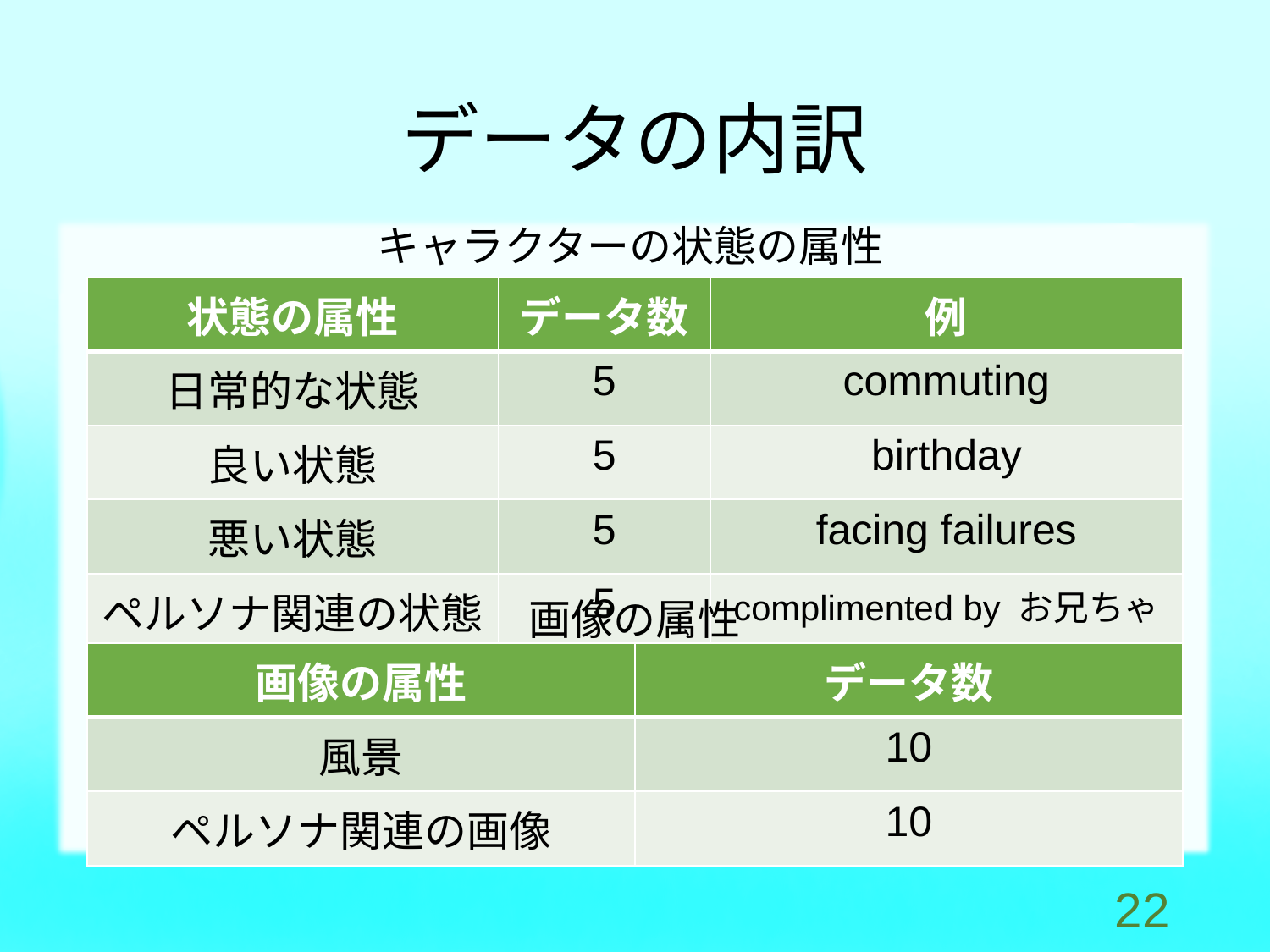

# データの内訳
キャラクターの状態の属性
| 状態の属性 | データ数 | 例 |
| --- | --- | --- |
| 日常的な状態 | 5 | commuting |
| 良い状態 | 5 | birthday |
| 悪い状態 | 5 | facing failures |
| ペルソナ関連の状態 | 5 | complimented by お兄ちゃん |
画像の属性
| 画像の属性 | データ数 |
| --- | --- |
| 風景 | 10 |
| ペルソナ関連の画像 | 10 |
22